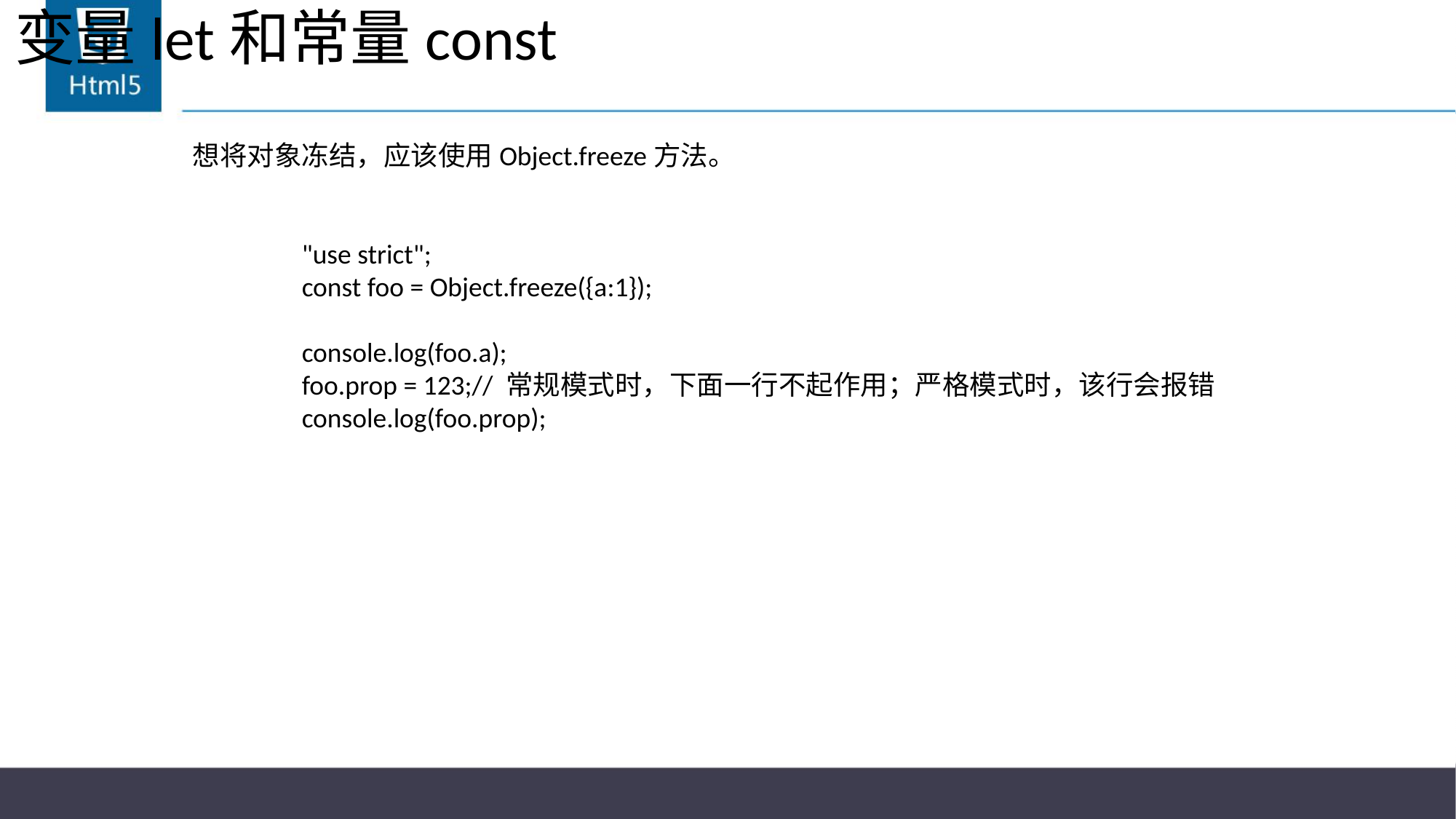

# 变量let和常量const
想将对象冻结，应该使用Object.freeze方法。

	"use strict";
	const foo = Object.freeze({a:1});

	console.log(foo.a);
	foo.prop = 123;// 常规模式时，下面一行不起作用；严格模式时，该行会报错
	console.log(foo.prop);